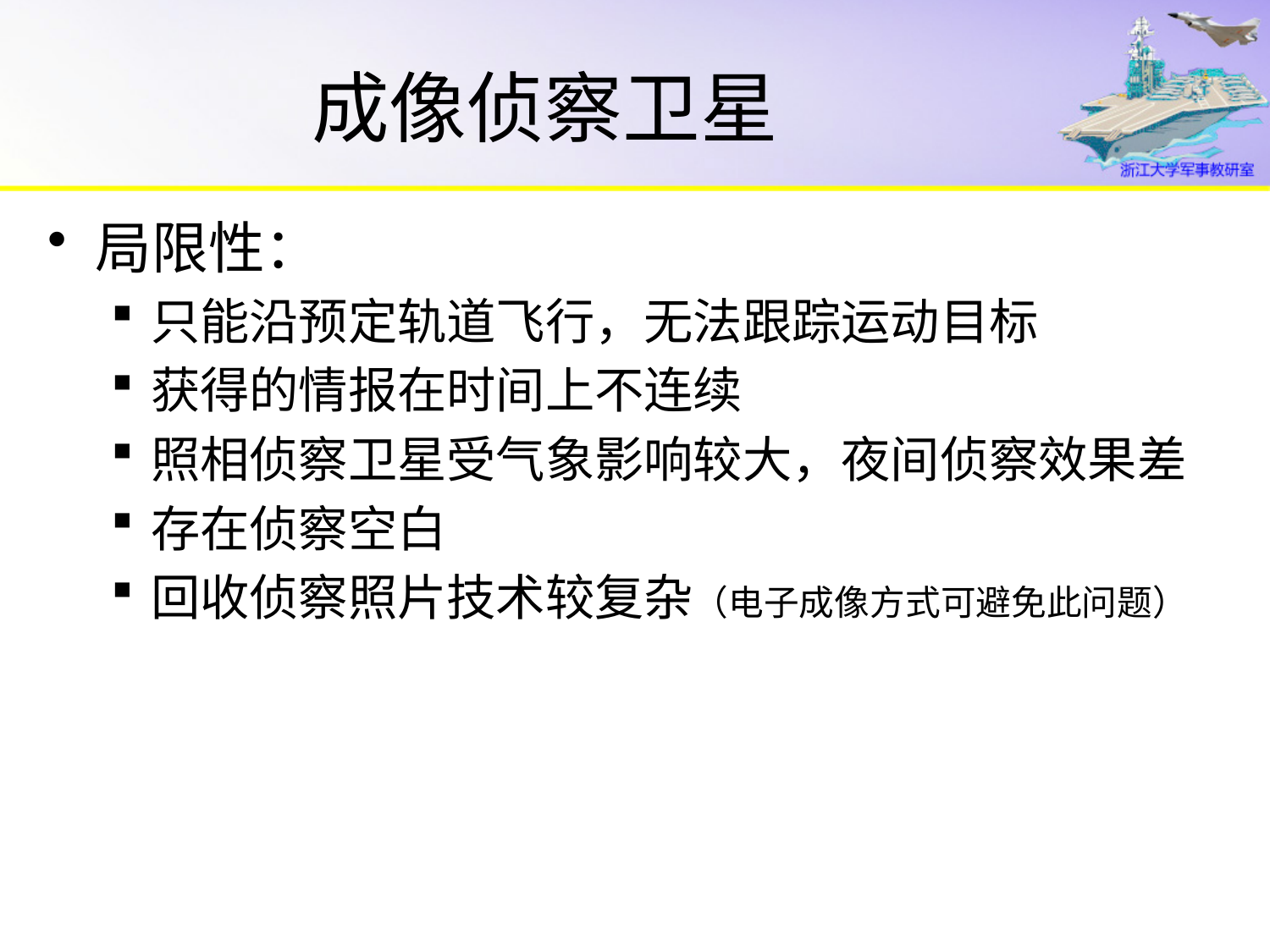

# 成像侦察卫星
局限性：
只能沿预定轨道飞行，无法跟踪运动目标
获得的情报在时间上不连续
照相侦察卫星受气象影响较大，夜间侦察效果差
存在侦察空白
回收侦察照片技术较复杂（电子成像方式可避免此问题）